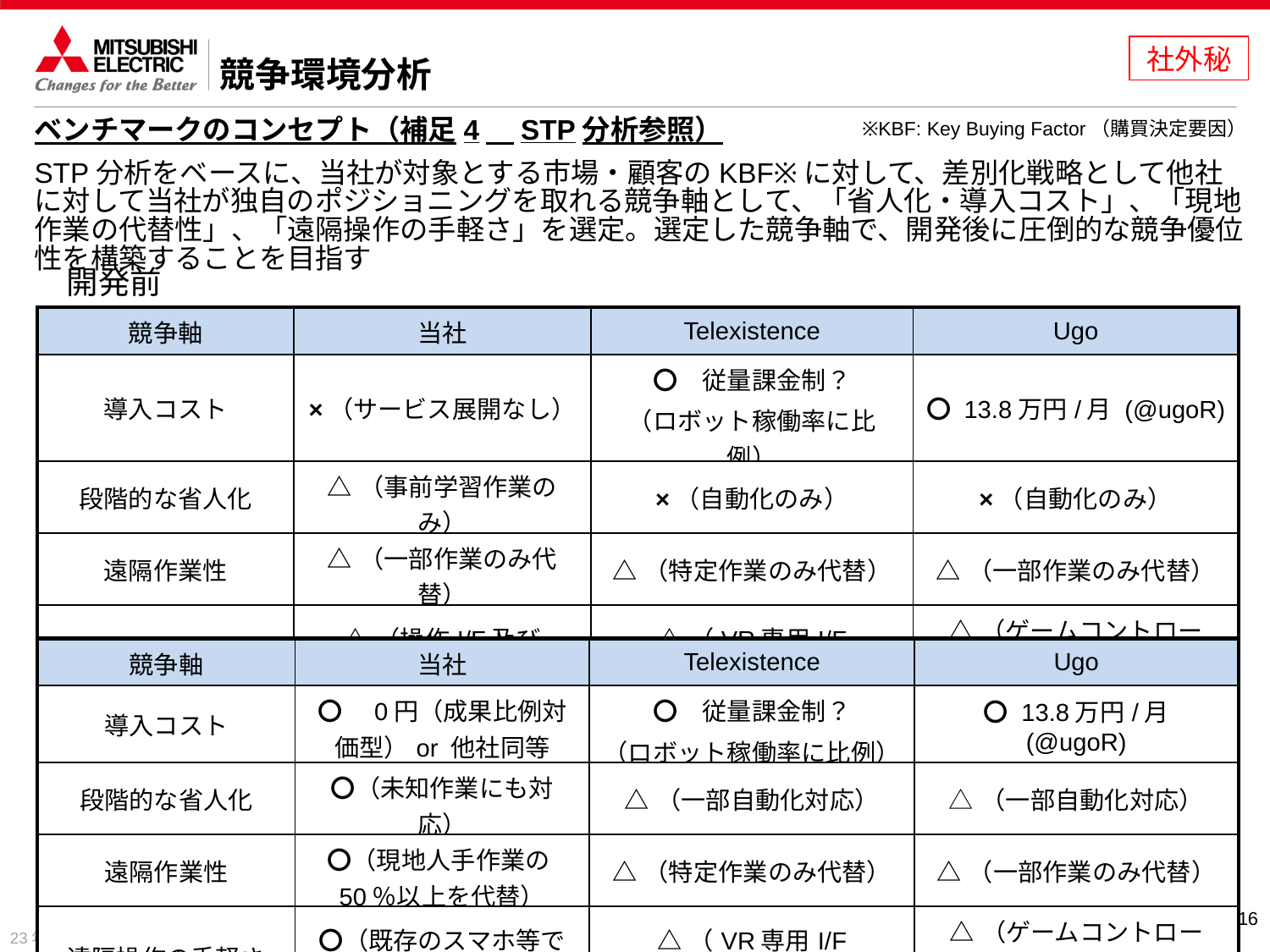

社外秘
# 競争環境分析
※KBF: Key Buying Factor（購買決定要因）
ベンチマークのコンセプト（補足4　STP分析参照）
STP分析をベースに、当社が対象とする市場・顧客のKBF※に対して、差別化戦略として他社に対して当社が独自のポジショニングを取れる競争軸として、「省人化・導入コスト」、「現地作業の代替性」、「遠隔操作の手軽さ」を選定。選定した競争軸で、開発後に圧倒的な競争優位性を構築することを目指す
開発前
| 競争軸 | 当社 | Telexistence | Ugo |
| --- | --- | --- | --- |
| 導入コスト | ×（サービス展開なし） | 〇　従量課金制？ （ロボット稼働率に比例） | 〇 13.8万円/月 (@ugoR) |
| 段階的な省人化 | △（事前学習作業のみ） | ×（自動化のみ） | ×（自動化のみ） |
| 遠隔作業性 | △（一部作業のみ代替） | △（特定作業のみ代替） | △（一部作業のみ代替） |
| 遠隔操作の手軽さ | △（操作I/F及び ディスプレイが必要） | △（VR専用I/F (Meta Quest)が必要） | △（ゲームコントローラー、 ノートPC等が必要） |
開発完了後
| 競争軸 | 当社 | Telexistence | Ugo |
| --- | --- | --- | --- |
| 導入コスト | 〇　0円（成果比例対価型）or 他社同等 | 〇　従量課金制？ （ロボット稼働率に比例） | 〇 13.8万円/月 (@ugoR) |
| 段階的な省人化 | 〇（未知作業にも対応） | △（一部自動化対応） | △（一部自動化対応） |
| 遠隔作業性 | 〇（現地人手作業の50％以上を代替） | △（特定作業のみ代替） | △（一部作業のみ代替） |
| 遠隔操作の手軽さ | 〇（既存のスマホ等で 作業可能） | △（VR専用I/F (Meta Quest)が必要） | △（ゲームコントローラー、 ノートPC等が必要） |